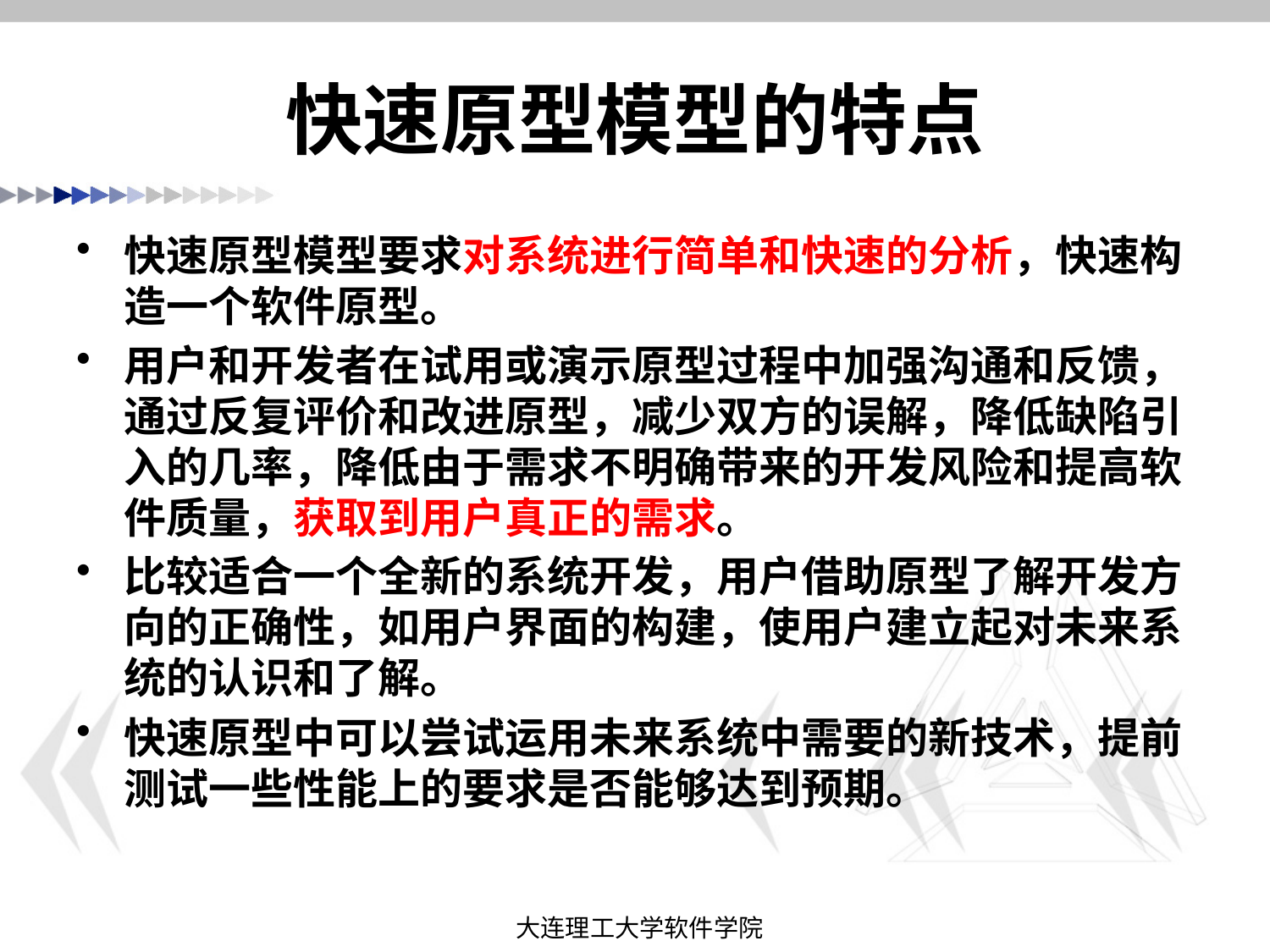

# 快速原型模型的特点
快速原型模型要求对系统进行简单和快速的分析，快速构造一个软件原型。
用户和开发者在试用或演示原型过程中加强沟通和反馈，通过反复评价和改进原型，减少双方的误解，降低缺陷引入的几率，降低由于需求不明确带来的开发风险和提高软件质量，获取到用户真正的需求。
比较适合一个全新的系统开发，用户借助原型了解开发方向的正确性，如用户界面的构建，使用户建立起对未来系统的认识和了解。
快速原型中可以尝试运用未来系统中需要的新技术，提前测试一些性能上的要求是否能够达到预期。

大连理工大学软件学院
19